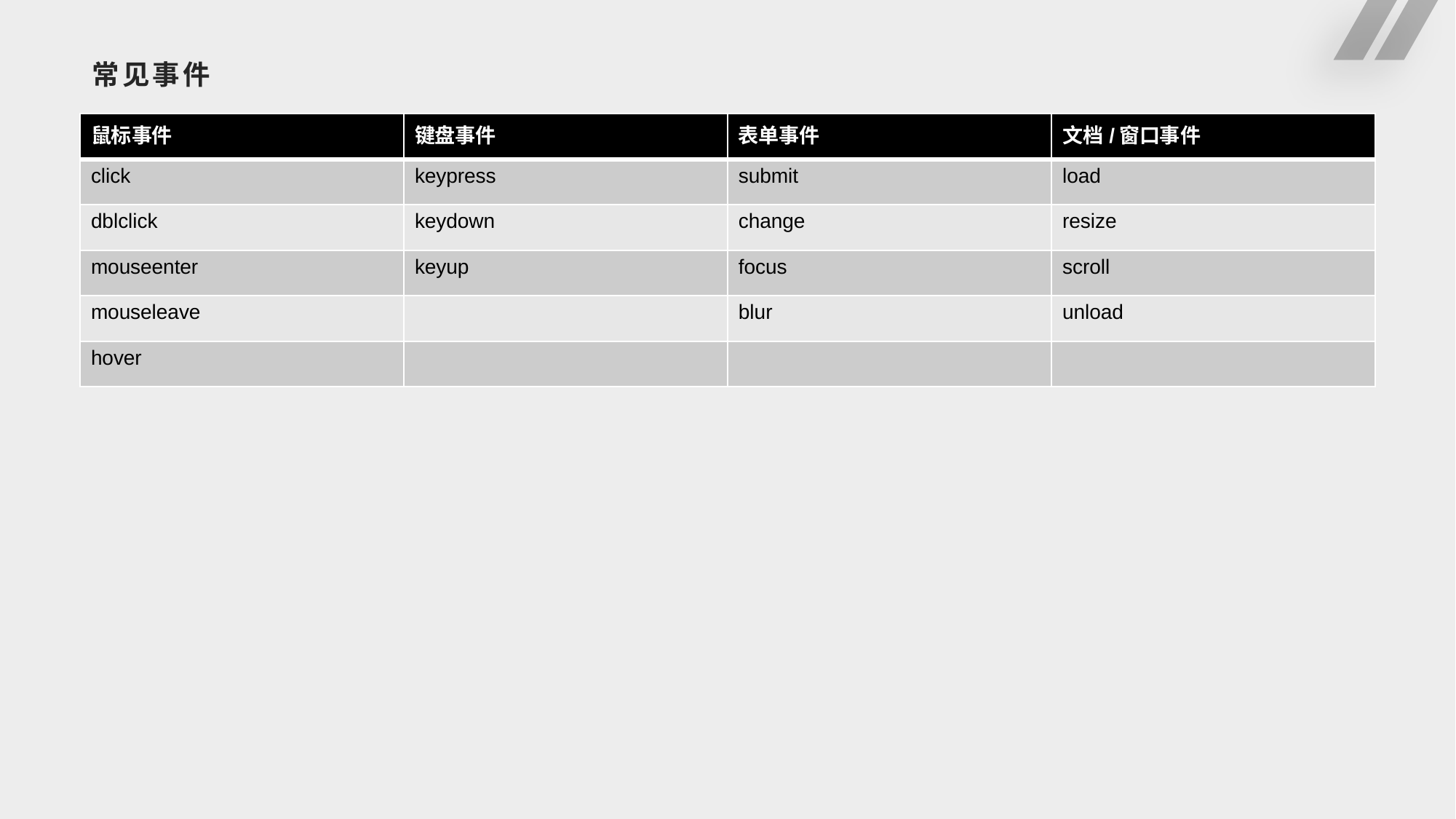

# 常见事件
| 鼠标事件 | 键盘事件 | 表单事件 | 文档/窗口事件 |
| --- | --- | --- | --- |
| click | keypress | submit | load |
| dblclick | keydown | change | resize |
| mouseenter | keyup | focus | scroll |
| mouseleave |  | blur | unload |
| hover |  |  |  |